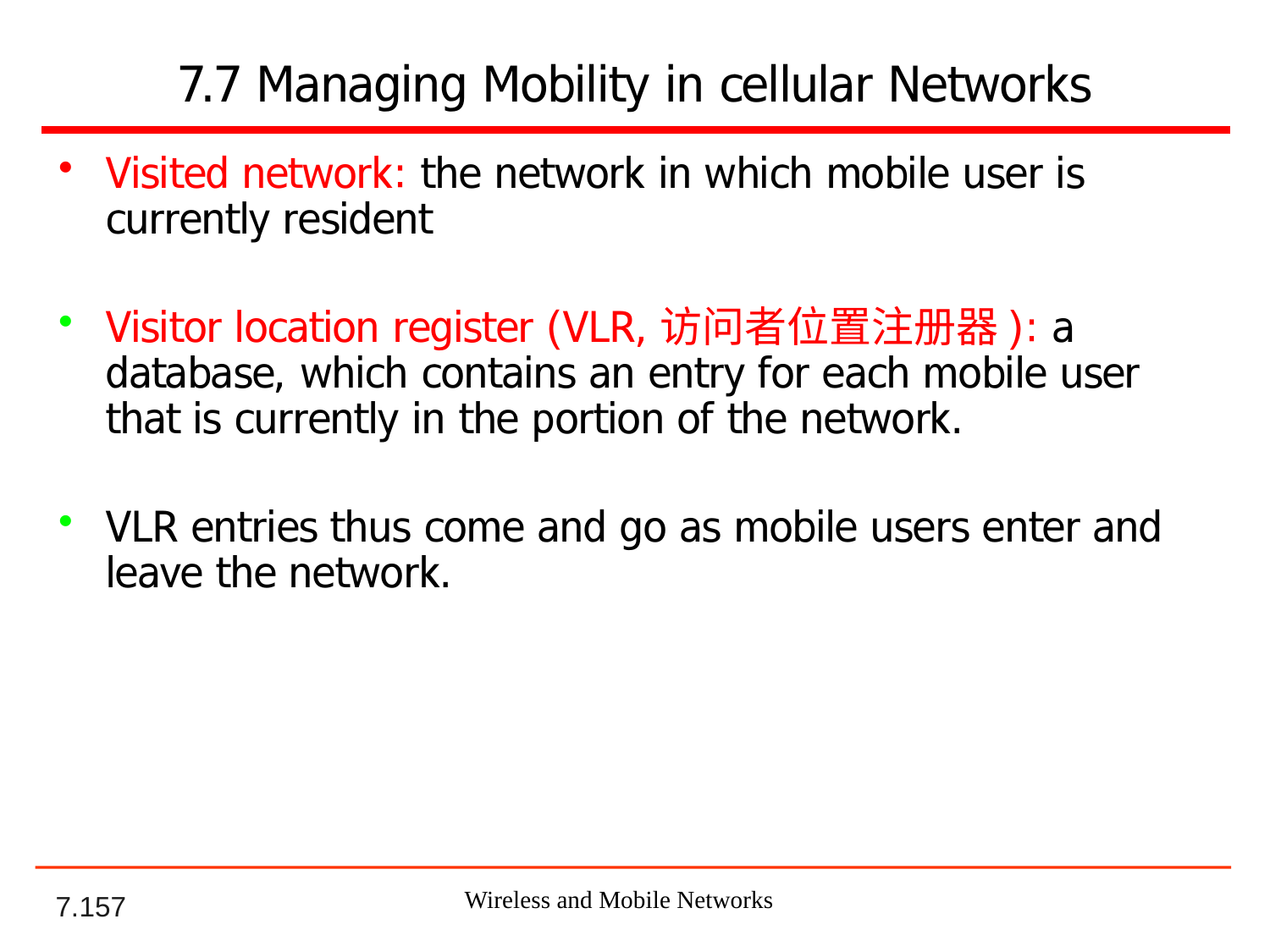

7.7 Managing Mobility in cellular Networks
Visited network: the network in which mobile user is currently resident

Visitor location register (VLR,访问者位置注册器): a database, which contains an entry for each mobile user that is currently in the portion of the network.

VLR entries thus come and go as mobile users enter and leave the network.